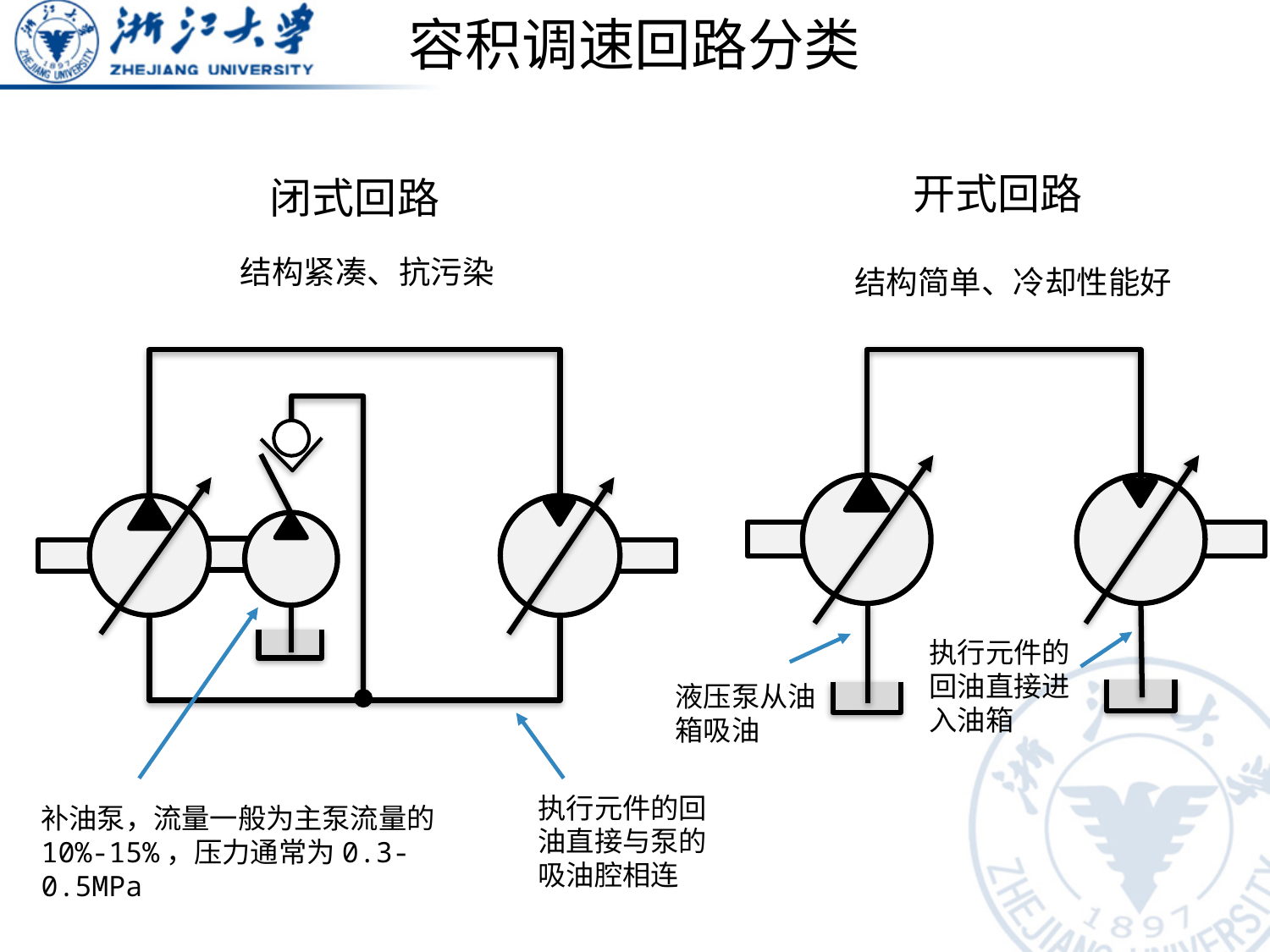

# 容积调速回路分类
开式回路

闭式回路

结构紧凑、抗污染
结构简单、冷却性能好
执行元件的回油直接进入油箱
液压泵从油箱吸油
执行元件的回油直接与泵的吸油腔相连
补油泵，流量一般为主泵流量的10%-15%，压力通常为0.3-0.5MPa